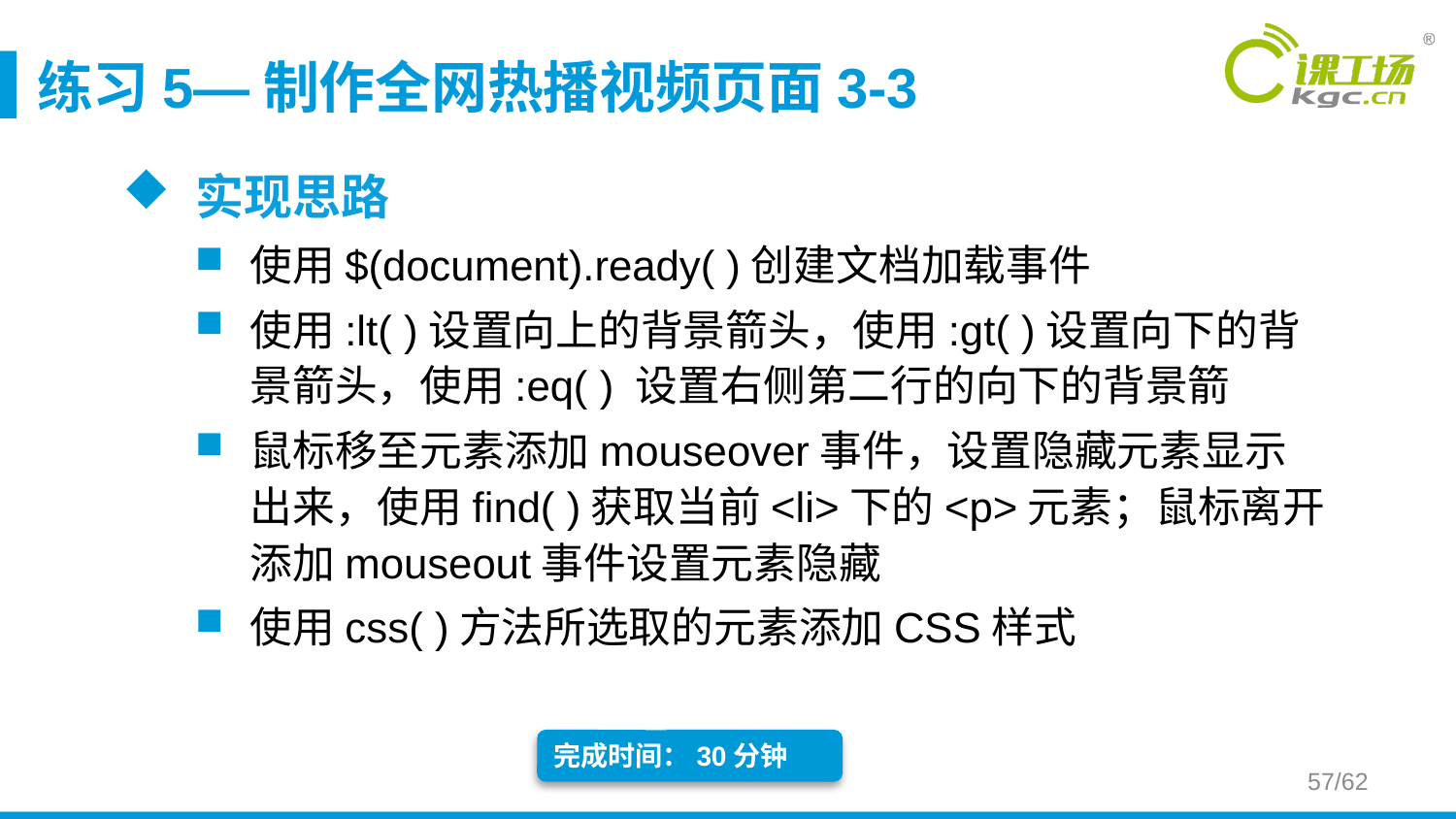

# 练习5—制作全网热播视频页面3-3
实现思路
使用$(document).ready( )创建文档加载事件
使用:lt( )设置向上的背景箭头，使用:gt( )设置向下的背景箭头，使用:eq( ) 设置右侧第二行的向下的背景箭
鼠标移至元素添加mouseover事件，设置隐藏元素显示出来，使用find( )获取当前<li>下的<p>元素；鼠标离开添加mouseout事件设置元素隐藏
使用css( )方法所选取的元素添加CSS样式

完成时间：30分钟
57/62